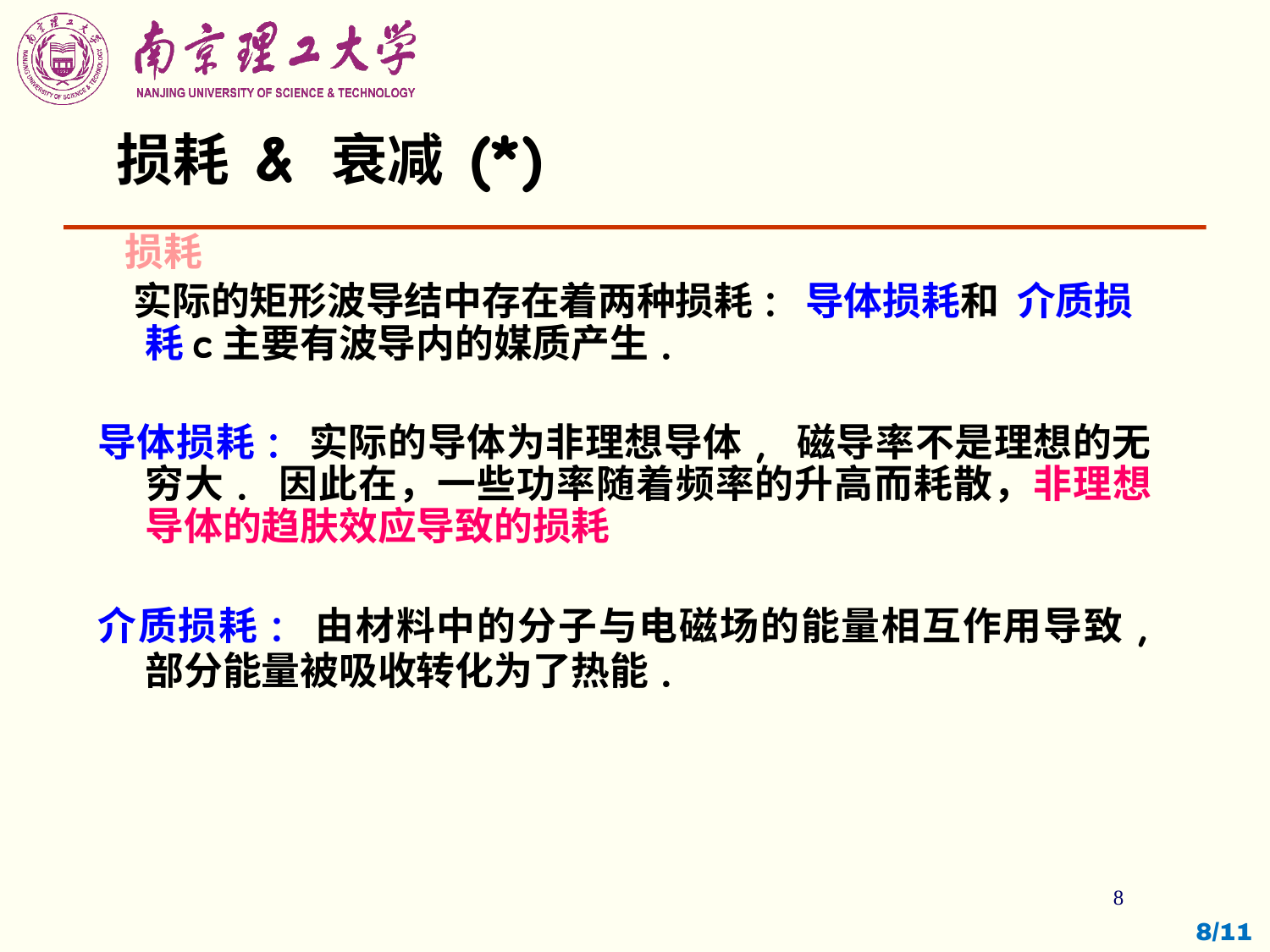

# 损耗 & 衰减 (*)
  损耗
   实际的矩形波导结中存在着两种损耗: 导体损耗和  介质损耗c主要有波导内的媒质产生.

导体损耗: 实际的导体为非理想导体, 磁导率不是理想的无穷大. 因此在，一些功率随着频率的升高而耗散，非理想导体的趋肤效应导致的损耗

介质损耗: 由材料中的分子与电磁场的能量相互作用导致, 部分能量被吸收转化为了热能.

8/11